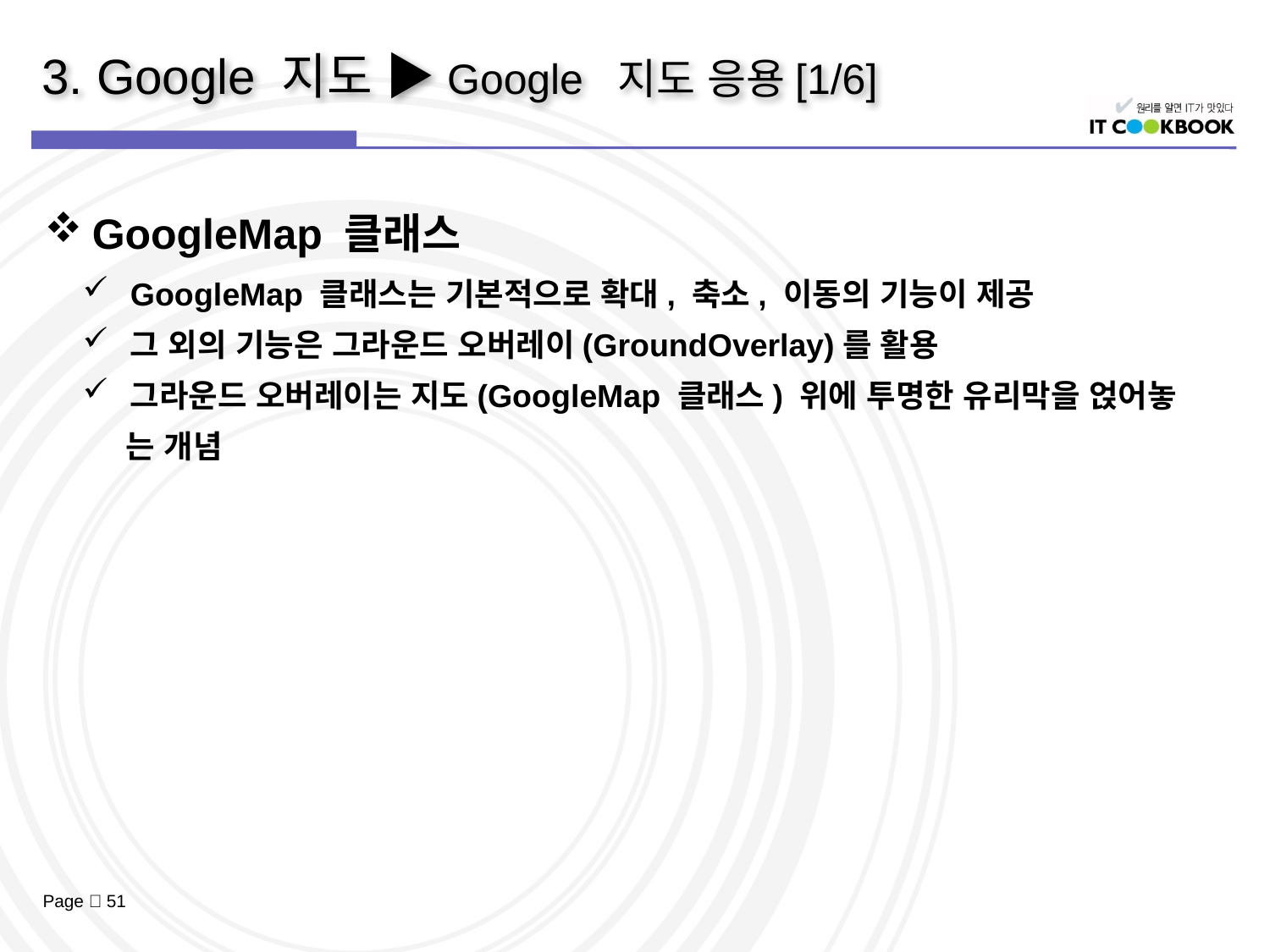

# 3. Google 지도 ▶Google  지도 응용[1/6]
GoogleMap 클래스
GoogleMap 클래스는 기본적으로 확대, 축소, 이동의 기능이 제공
그 외의 기능은 그라운드 오버레이(GroundOverlay)를 활용
그라운드 오버레이는 지도(GoogleMap 클래스) 위에 투명한 유리막을 얹어놓
    는 개념